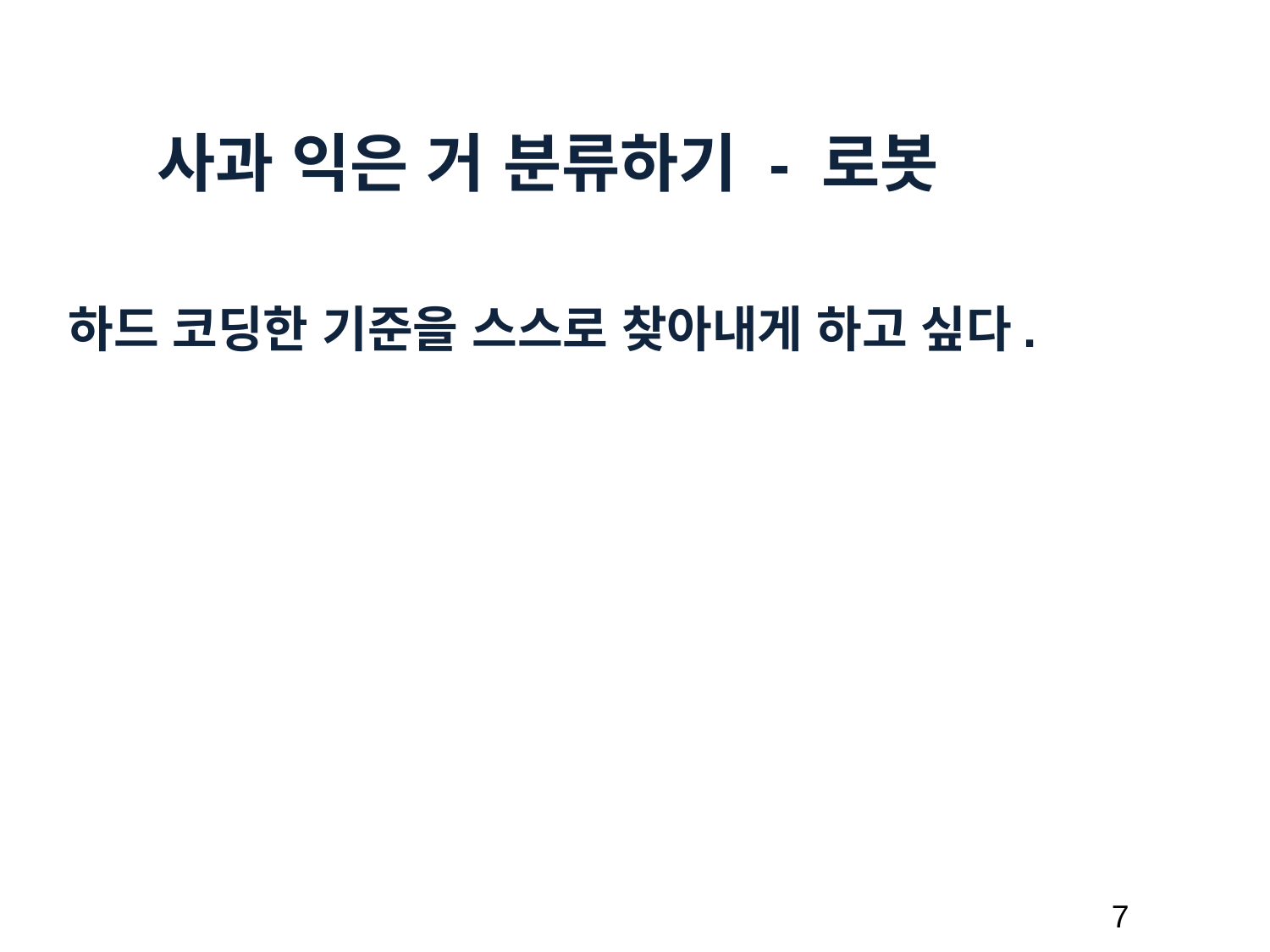

사과 익은 거 분류하기 - 로봇
하드 코딩한 기준을 스스로 찾아내게 하고 싶다.